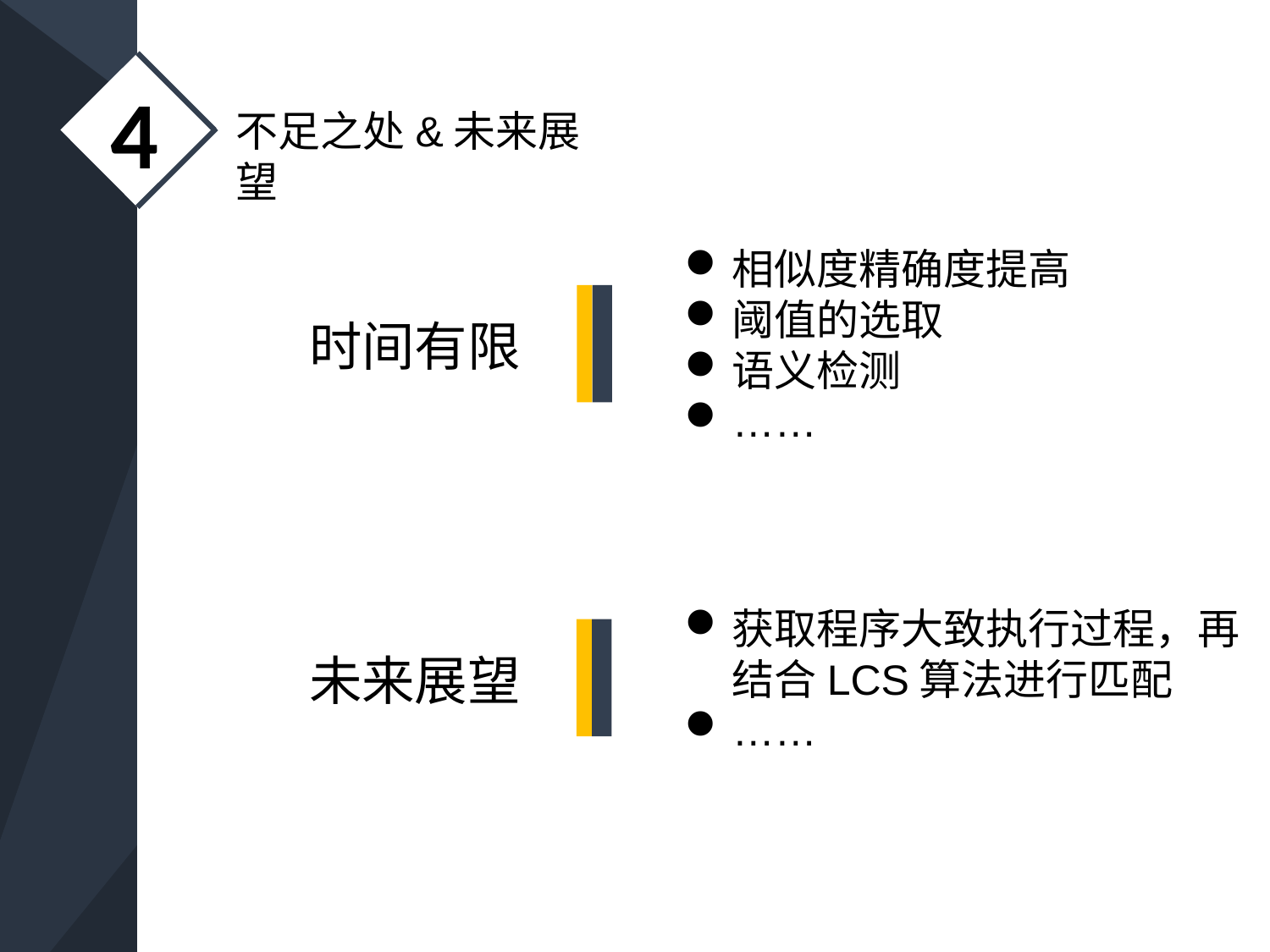

4
不足之处&未来展望
相似度精确度提高
阈值的选取
语义检测
……

时间有限
获取程序大致执行过程，再结合LCS算法进行匹配
……

未来展望